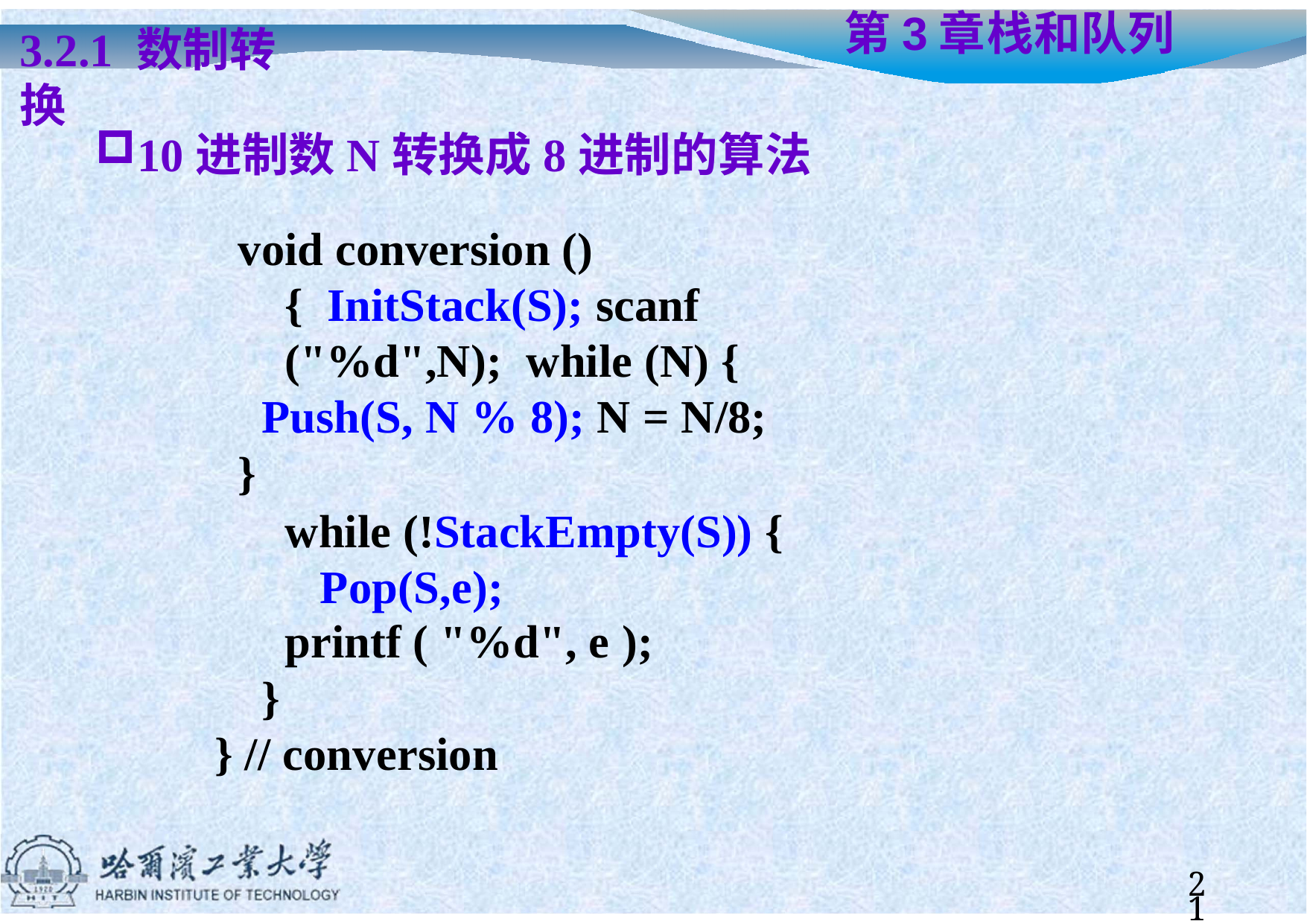

# 第3章	栈和队列

3.2.1 数制转换
10进制数N转换成8进制的算法
void conversion () {  InitStack(S); scanf ("%d",N);  while (N) {
Push(S, N % 8); N = N/8;
}
while (!StackEmpty(S)) {  Pop(S,e);
printf ( "%d", e );
}
} // conversion

21